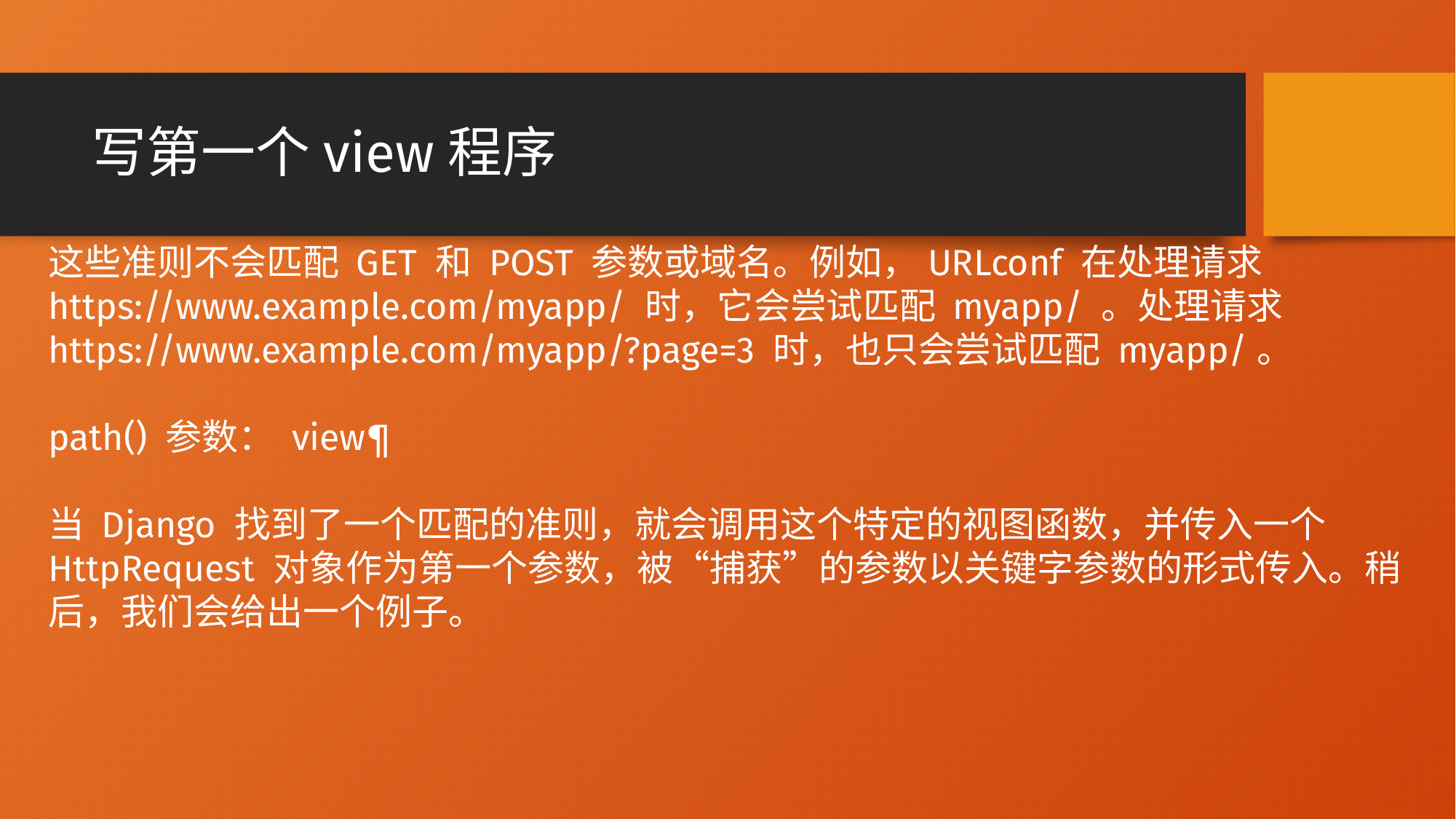

# 写第一个view程序
这些准则不会匹配 GET 和 POST 参数或域名。例如，URLconf 在处理请求 https://www.example.com/myapp/ 时，它会尝试匹配 myapp/ 。处理请求 https://www.example.com/myapp/?page=3 时，也只会尝试匹配 myapp/。

path() 参数： view¶

当 Django 找到了一个匹配的准则，就会调用这个特定的视图函数，并传入一个 HttpRequest 对象作为第一个参数，被“捕获”的参数以关键字参数的形式传入。稍后，我们会给出一个例子。